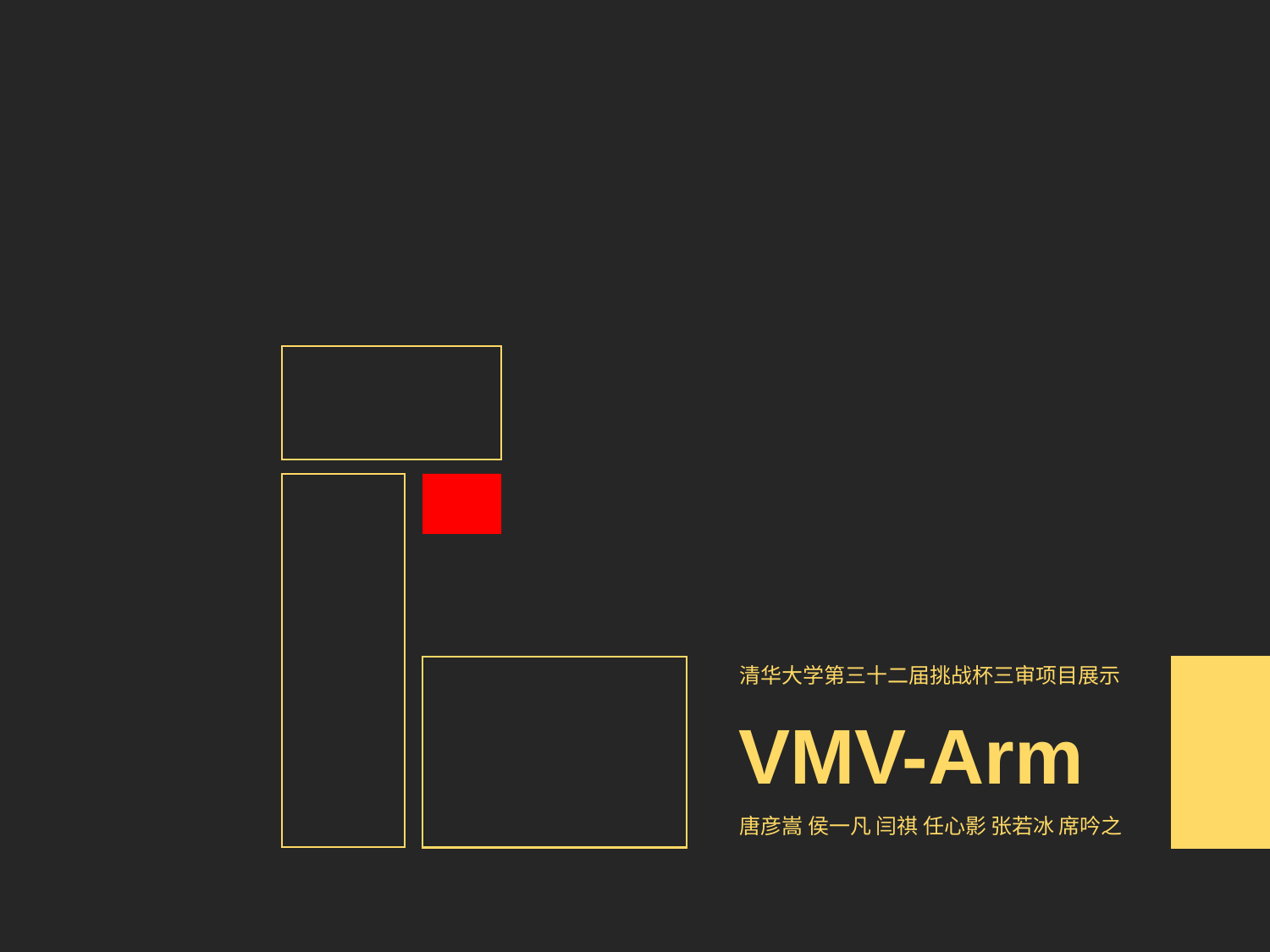

清华大学第三十二届挑战杯三审项目展示
VMV-Arm
唐彦嵩 侯一凡 闫祺 任心影 张若冰 席吟之